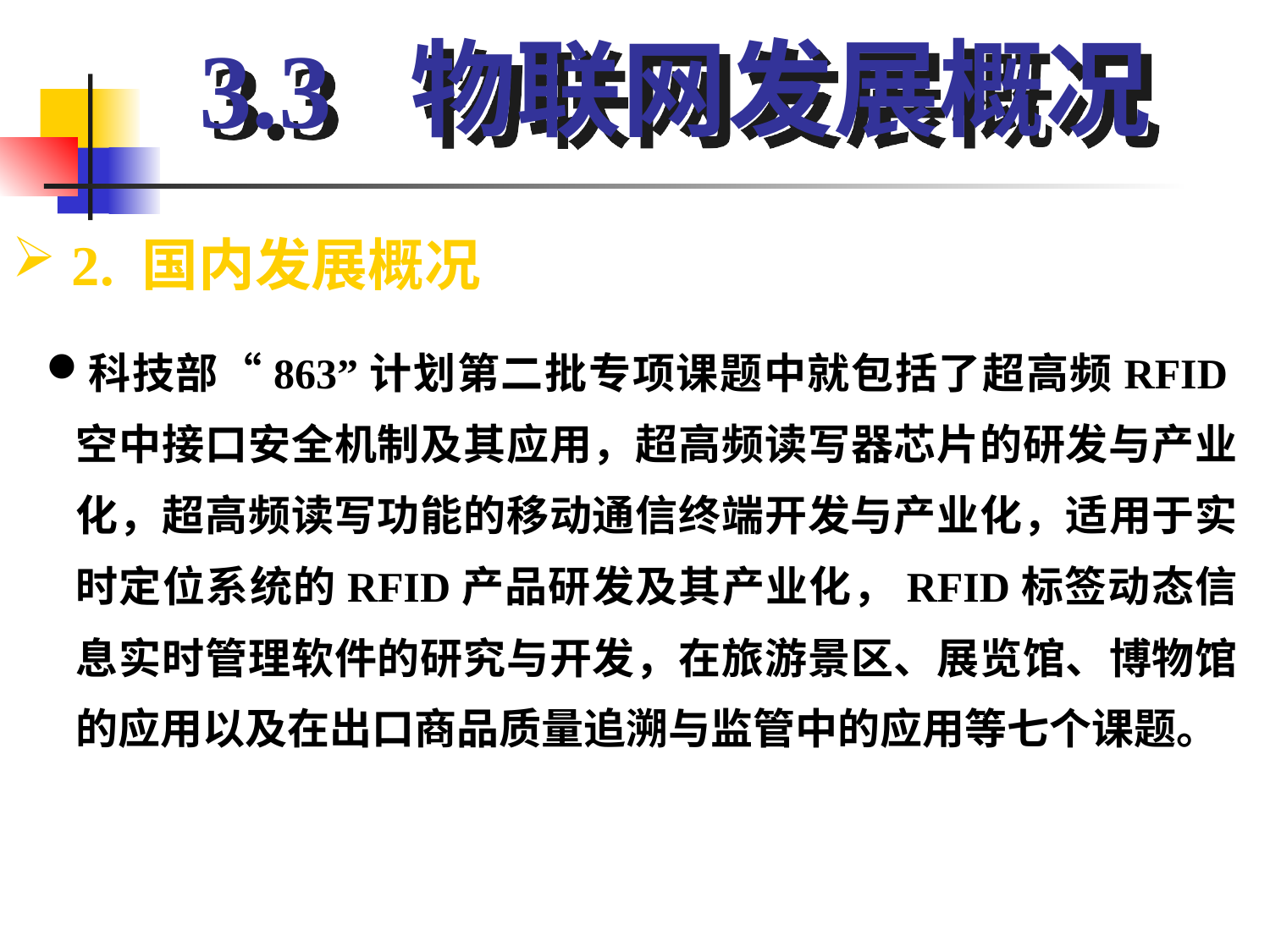

3.3  物联网发展概况
 2. 国内发展概况

科技部“863”计划第二批专项课题中就包括了超高频RFID空中接口安全机制及其应用，超高频读写器芯片的研发与产业化，超高频读写功能的移动通信终端开发与产业化，适用于实时定位系统的RFID产品研发及其产业化，RFID标签动态信息实时管理软件的研究与开发，在旅游景区、展览馆、博物馆的应用以及在出口商品质量追溯与监管中的应用等七个课题。